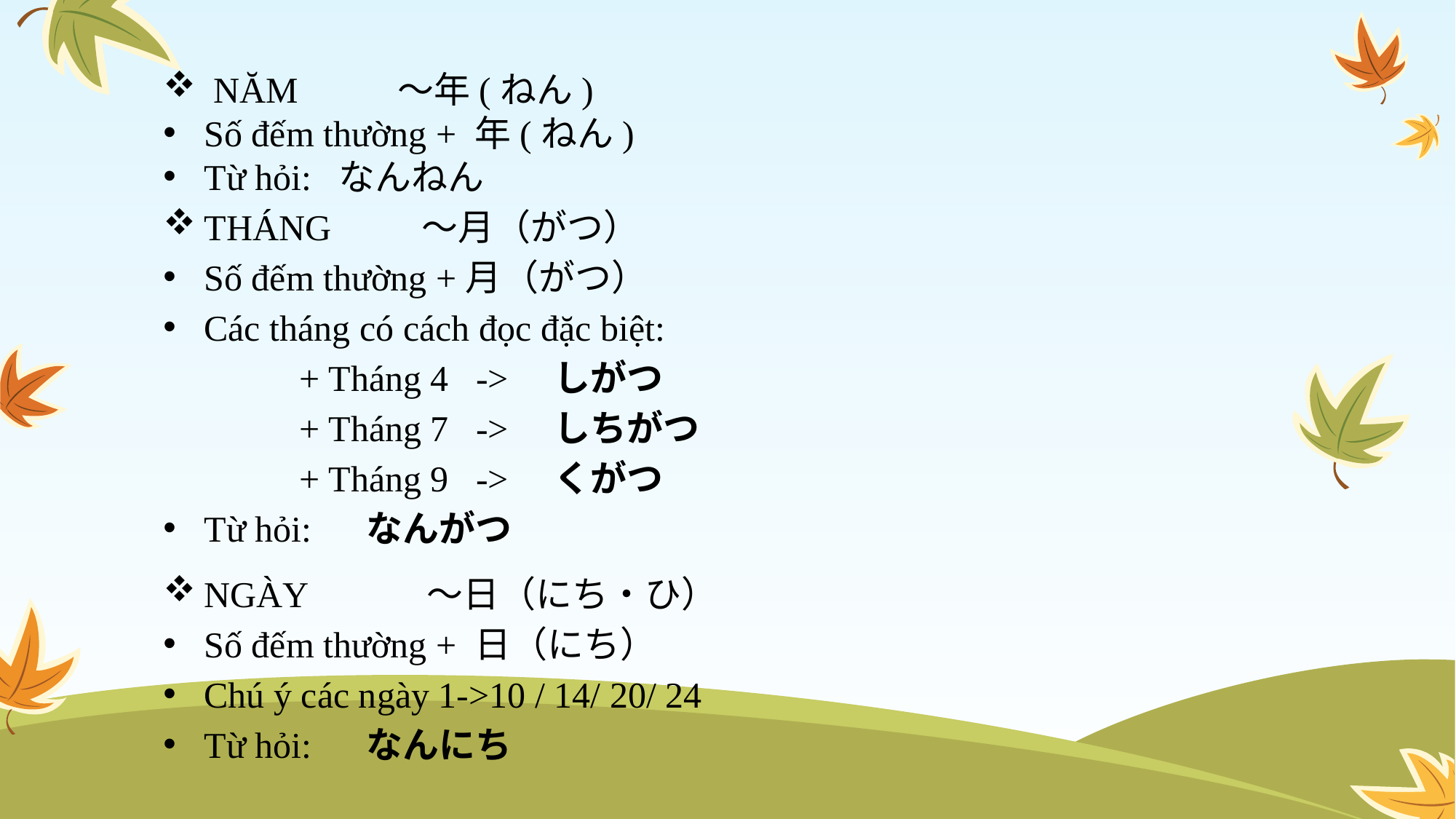

NĂM  　　～年(ねん)
Số đếm thường + 年(ねん)
Từ hỏi:  なんねん
THÁNG 　　～月（がつ）
Số đếm thường +月（がつ）
Các tháng có cách đọc đặc biệt:
+ Tháng 4   ->　しがつ
+ Tháng 7   ->　しちがつ
+ Tháng 9   ->　くがつ
Từ hỏi: 　なんがつ
NGÀY　　　～日（にち・ひ）
Số đếm thường + 日（にち）
Chú ý các ngày 1->10 / 14/ 20/ 24
Từ hỏi: 　なんにち